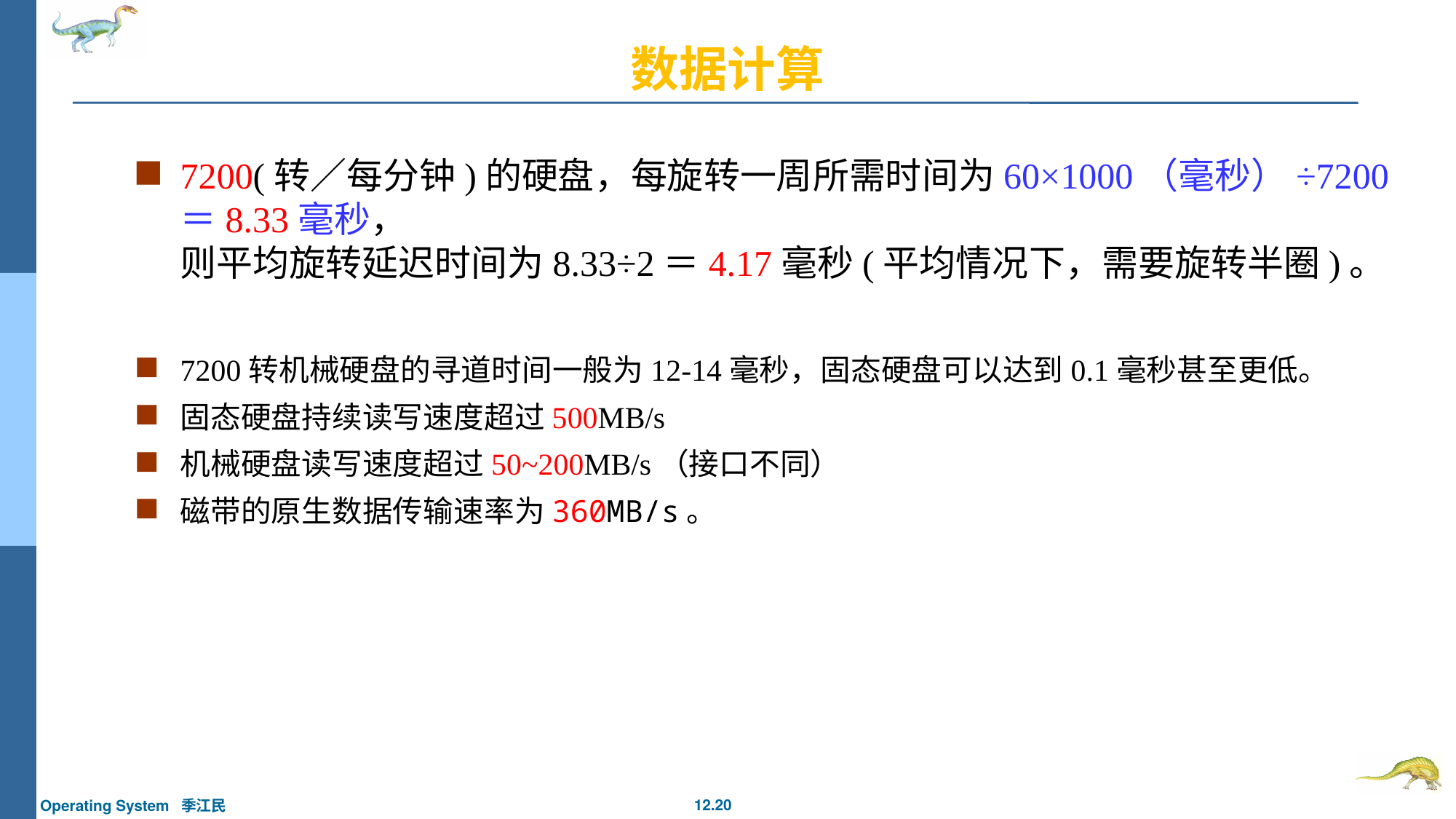

# 数据计算
7200(转／每分钟)的硬盘，每旋转一周所需时间为60×1000（毫秒）÷7200＝8.33毫秒，
则平均旋转延迟时间为8.33÷2＝4.17毫秒(平均情况下，需要旋转半圈)。

7200转机械硬盘的寻道时间一般为12-14毫秒，固态硬盘可以达到0.1毫秒甚至更低。
固态硬盘持续读写速度超过500MB/s
机械硬盘读写速度超过50~200MB/s（接口不同）
磁带的原生数据传输速率为360MB/s。